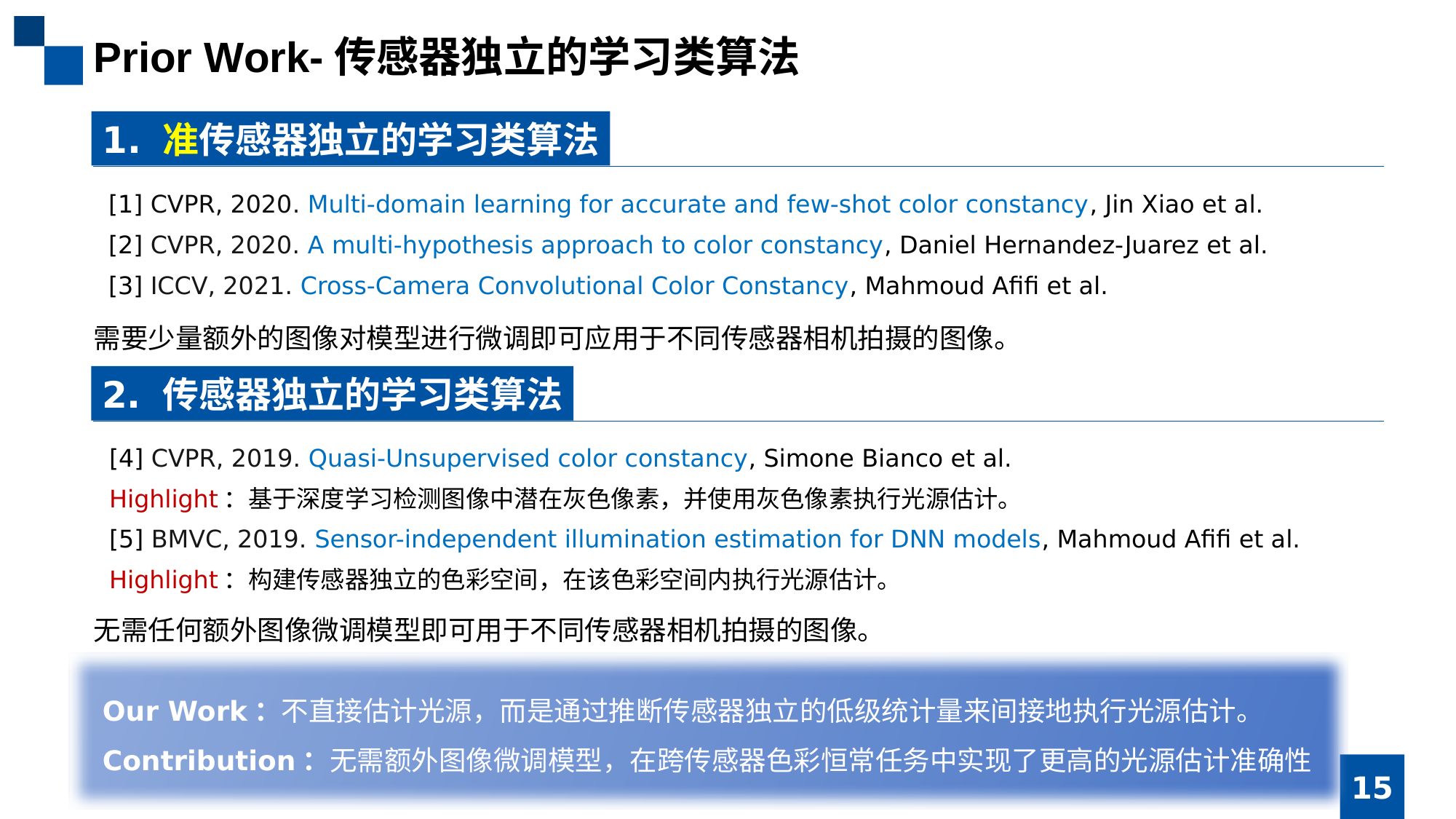

Prior Work-传感器独立的学习类算法
1. 准传感器独立的学习类算法
[1] CVPR, 2020. Multi-domain learning for accurate and few-shot color constancy, Jin Xiao et al.
[2] CVPR, 2020. A multi-hypothesis approach to color constancy, Daniel Hernandez-Juarez et al.
[3] ICCV, 2021. Cross-Camera Convolutional Color Constancy, Mahmoud Afifi et al.
需要少量额外的图像对模型进行微调即可应用于不同传感器相机拍摄的图像。
2. 传感器独立的学习类算法
[4] CVPR, 2019. Quasi-Unsupervised color constancy, Simone Bianco et al.
Highlight：基于深度学习检测图像中潜在灰色像素，并使用灰色像素执行光源估计。
[5] BMVC, 2019. Sensor-independent illumination estimation for DNN models, Mahmoud Afifi et al.
Highlight：构建传感器独立的色彩空间，在该色彩空间内执行光源估计。
无需任何额外图像微调模型即可用于不同传感器相机拍摄的图像。

Our Work：不直接估计光源，而是通过推断传感器独立的低级统计量来间接地执行光源估计。
Contribution：无需额外图像微调模型，在跨传感器色彩恒常任务中实现了更高的光源估计准确性
15